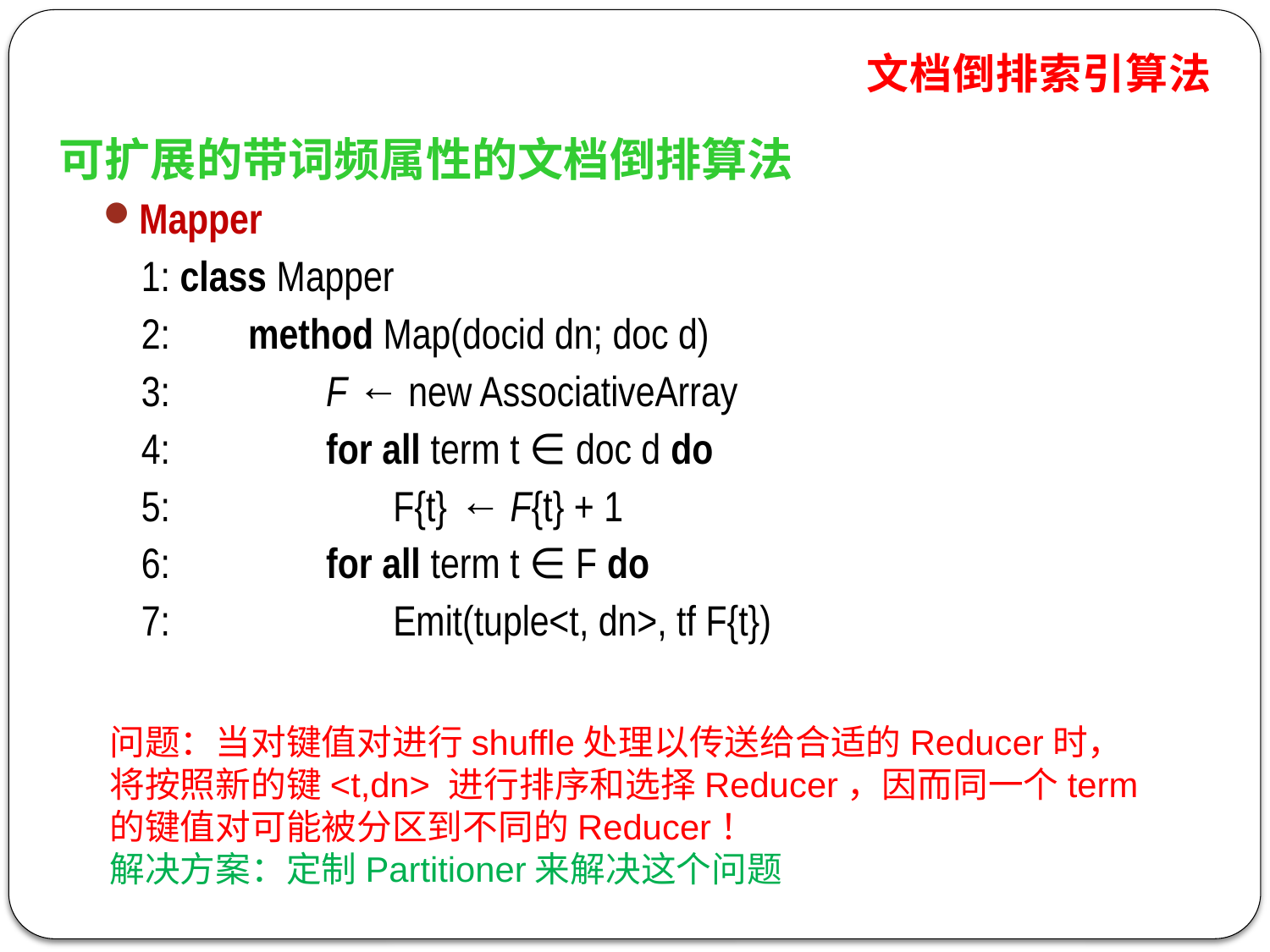

文档倒排索引算法
可扩展的带词频属性的文档倒排算法
Mapper
1: class Mapper
2:        method Map(docid dn; doc d)
3:                F ← new AssociativeArray
4:                for all term t ∈ doc d do
5:                       F{t} ← F{t} + 1
6:                for all term t ∈ F do
7:                       Emit(tuple<t, dn>, tf F{t})

问题：当对键值对进行shuffle处理以传送给合适的Reducer时，将按照新的键<t,dn> 进行排序和选择Reducer，因而同一个term的键值对可能被分区到不同的Reducer！
解决方案：定制Partitioner来解决这个问题